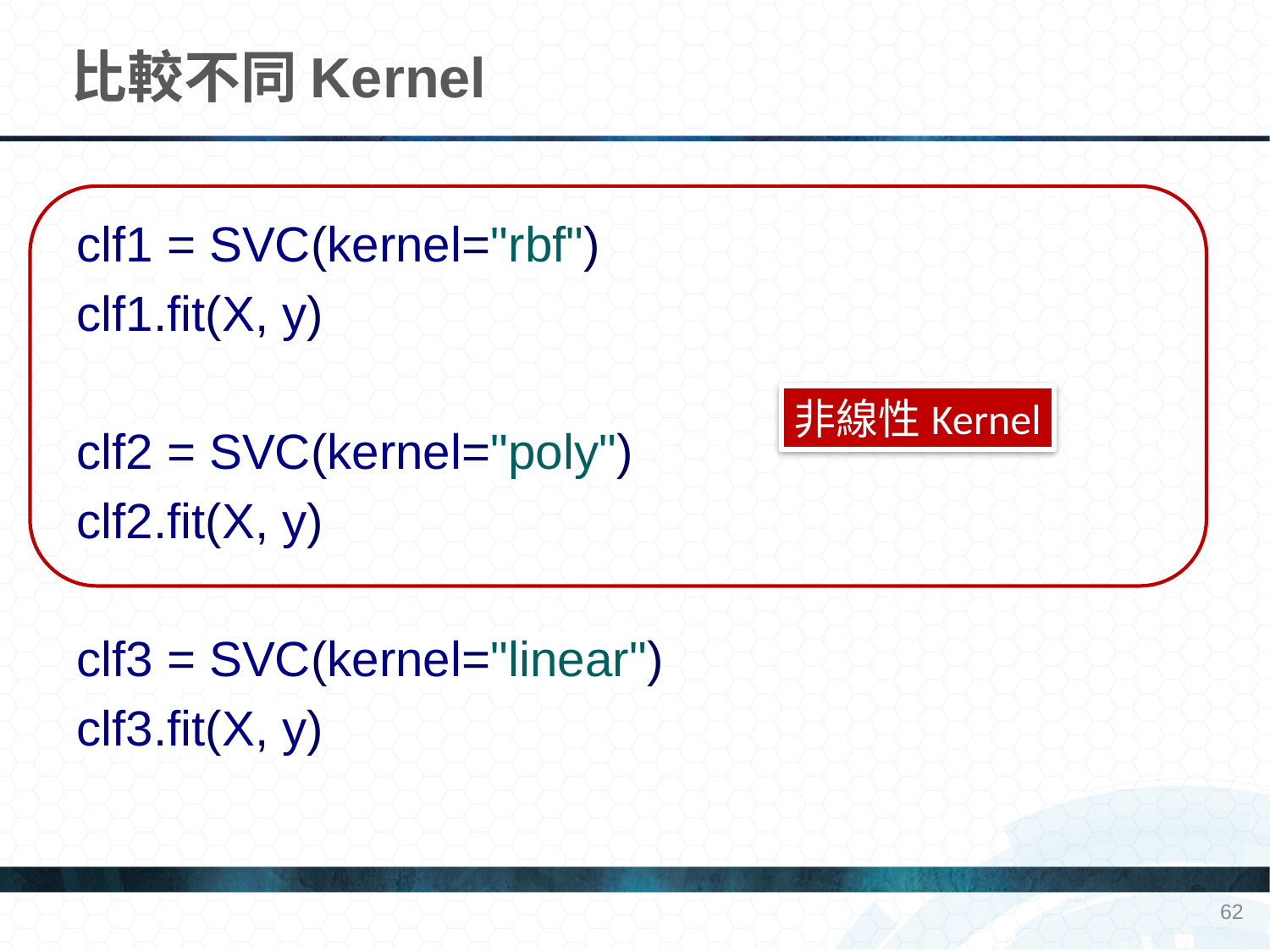

# 比較不同Kernel

clf1 = SVC(kernel="rbf")
clf1.fit(X, y)

clf2 = SVC(kernel="poly")
clf2.fit(X, y)

clf3 = SVC(kernel="linear")
clf3.fit(X, y)

非線性Kernel
62